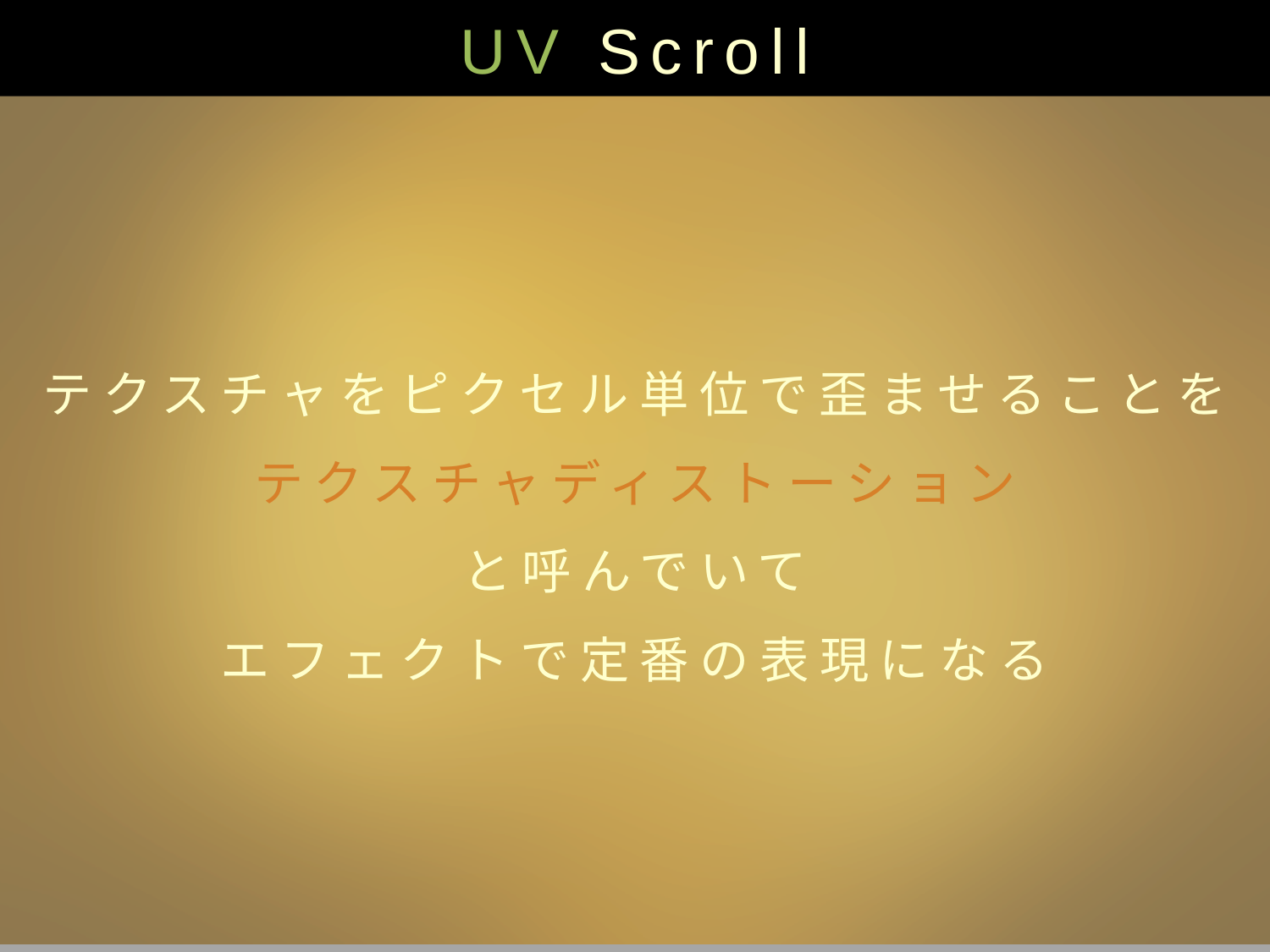

UV Scroll
テクスチャをピクセル単位で歪ませることを
テクスチャディストーション
と呼んでいて
エフェクトで定番の表現になる